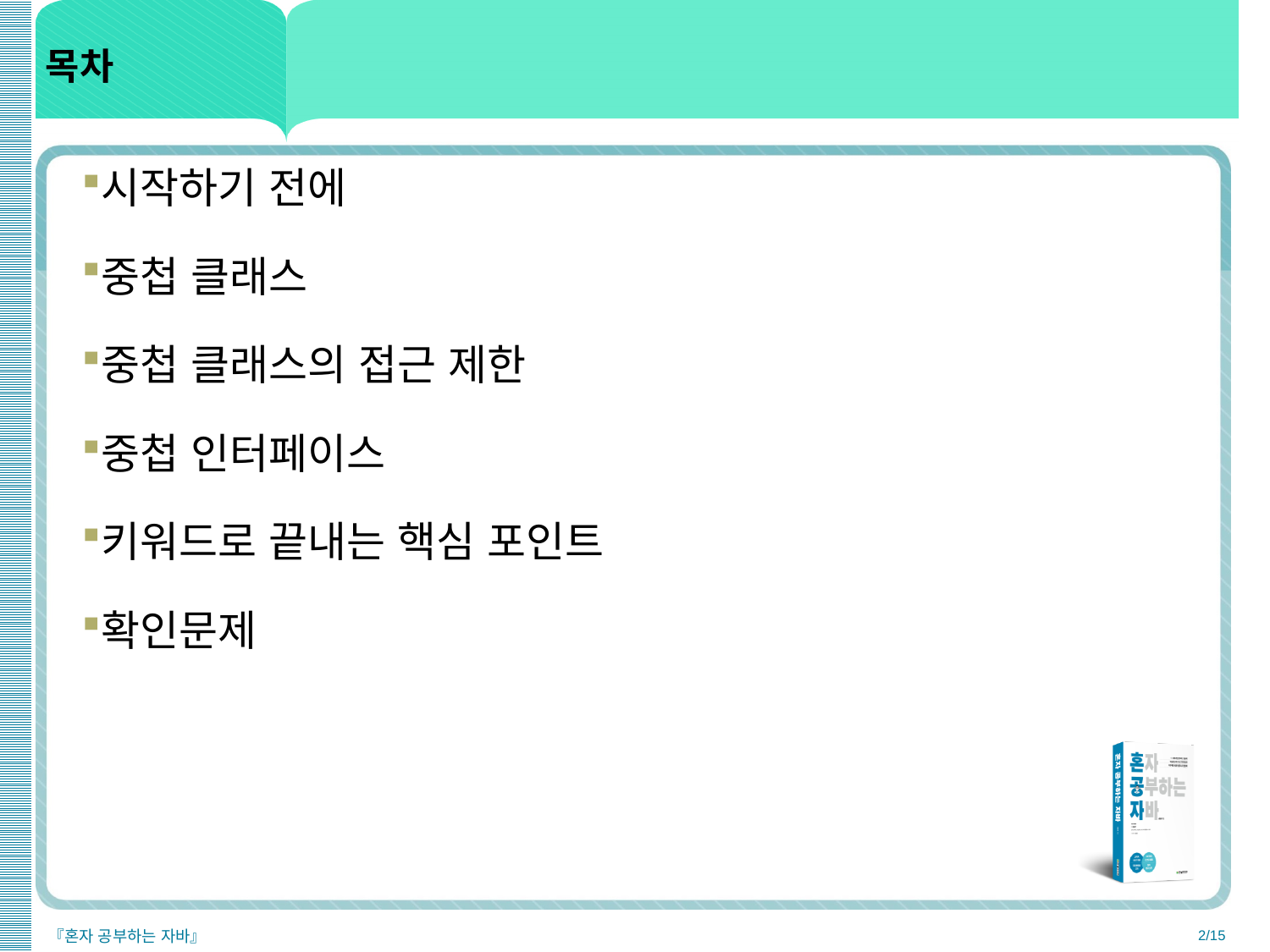

# 목차
시작하기 전에
중첩 클래스
중첩 클래스의 접근 제한
중첩 인터페이스
키워드로 끝내는 핵심 포인트
확인문제